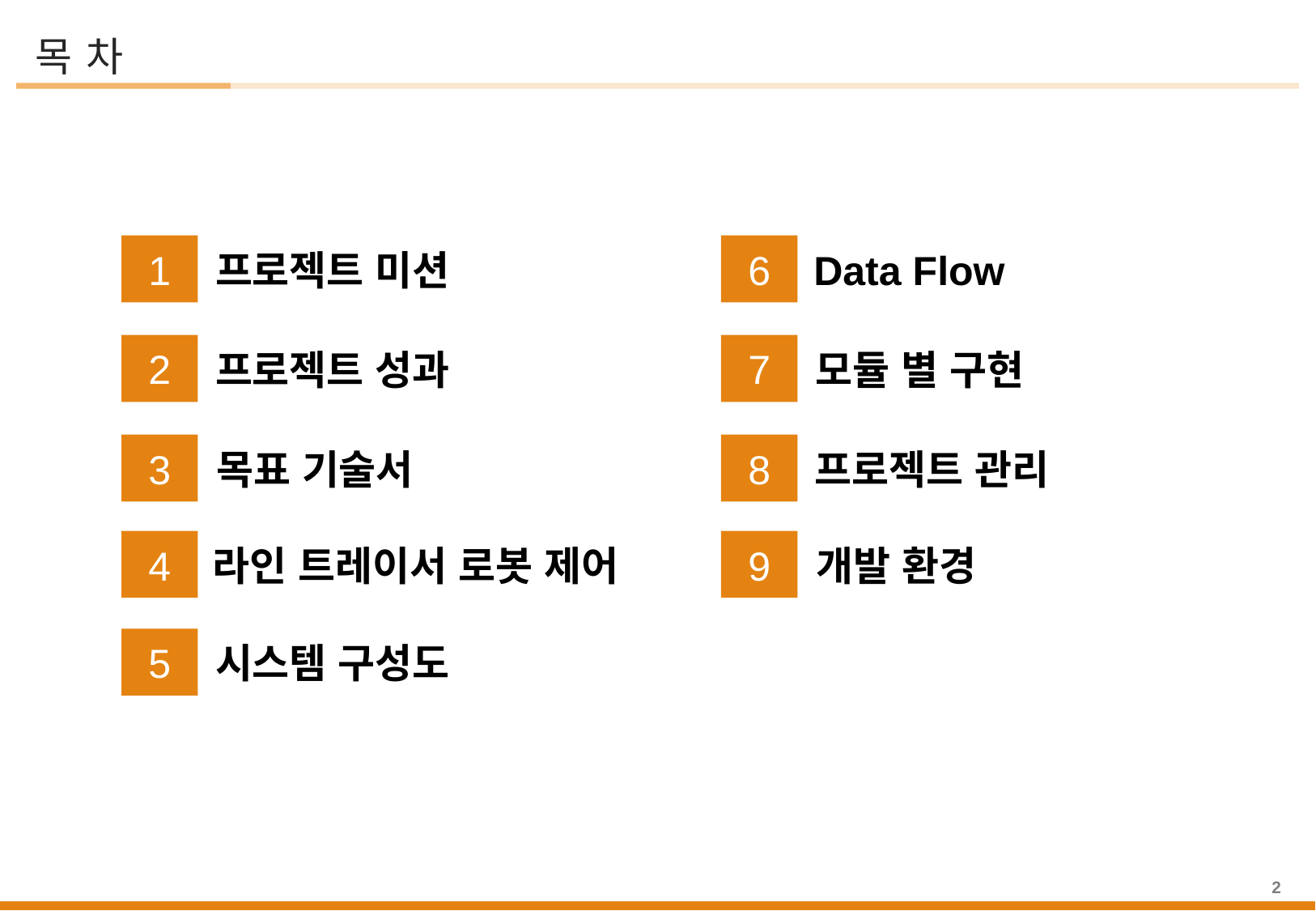

목   차
1
6
프로젝트 미션
Data Flow
2
7
프로젝트 성과
모듈 별 구현
3
8
목표 기술서
프로젝트 관리
4
9
라인 트레이서 로봇 제어
개발 환경
5
시스템 구성도
2